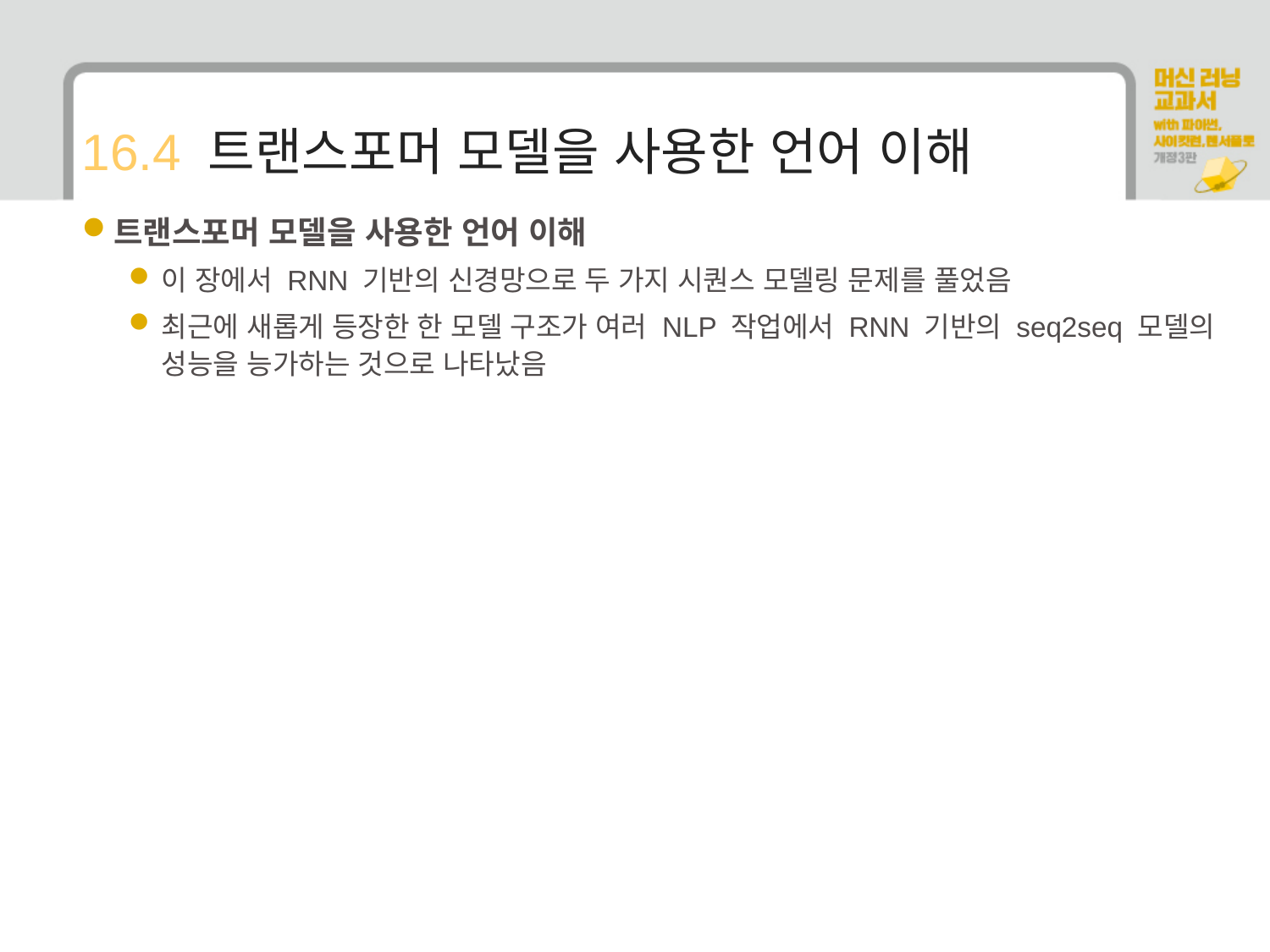

# 16.4 트랜스포머 모델을 사용한 언어 이해
트랜스포머 모델을 사용한 언어 이해
이 장에서 RNN 기반의 신경망으로 두 가지 시퀀스 모델링 문제를 풀었음
최근에 새롭게 등장한 한 모델 구조가 여러 NLP 작업에서 RNN 기반의 seq2seq 모델의 성능을 능가하는 것으로 나타났음